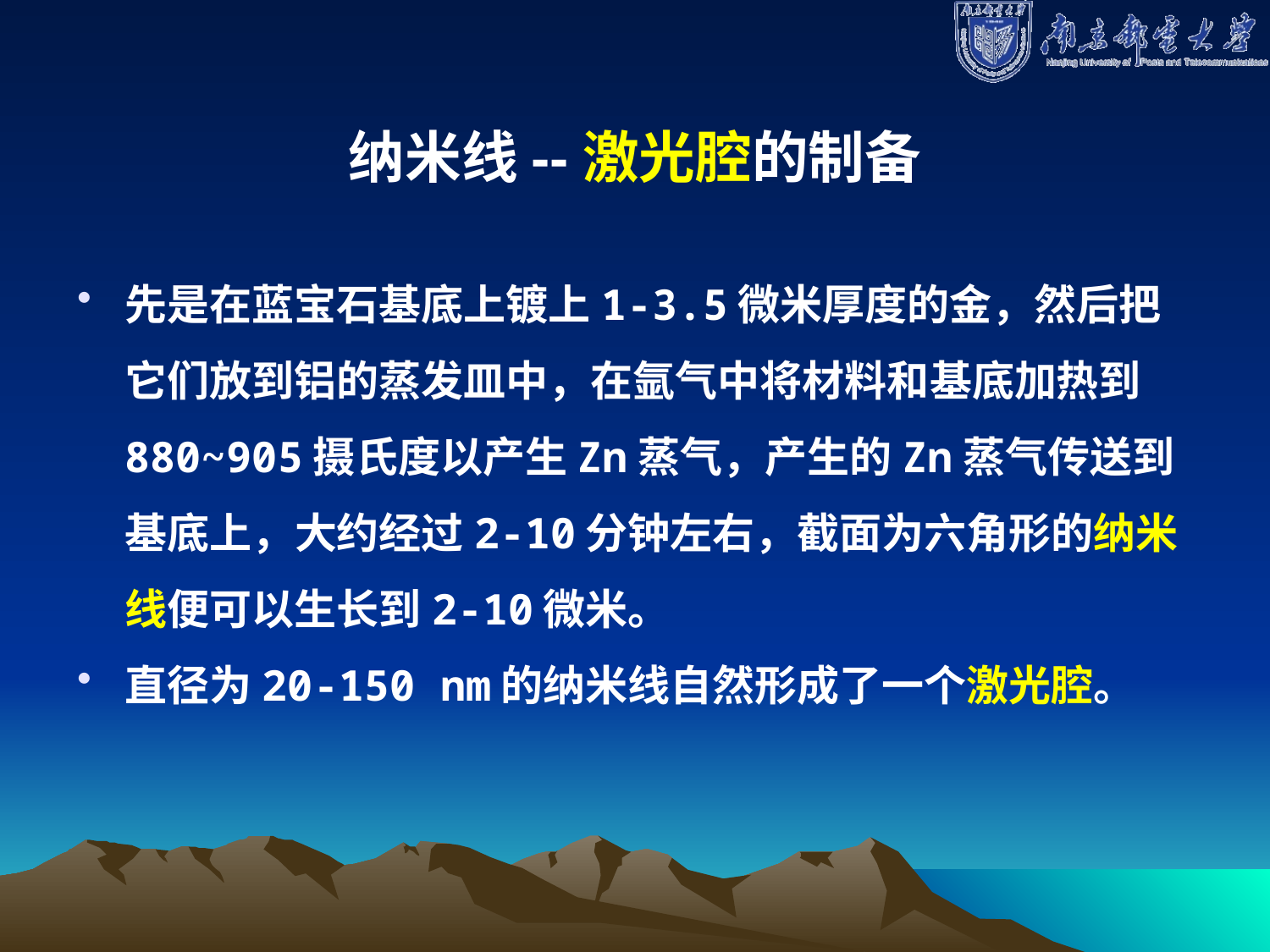

# 纳米线--激光腔的制备
先是在蓝宝石基底上镀上1-3.5微米厚度的金，然后把它们放到铝的蒸发皿中，在氩气中将材料和基底加热到880~905摄氏度以产生Zn蒸气，产生的Zn蒸气传送到基底上，大约经过2-10分钟左右，截面为六角形的纳米线便可以生长到2-10微米。
直径为20-150 nm的纳米线自然形成了一个激光腔。

15